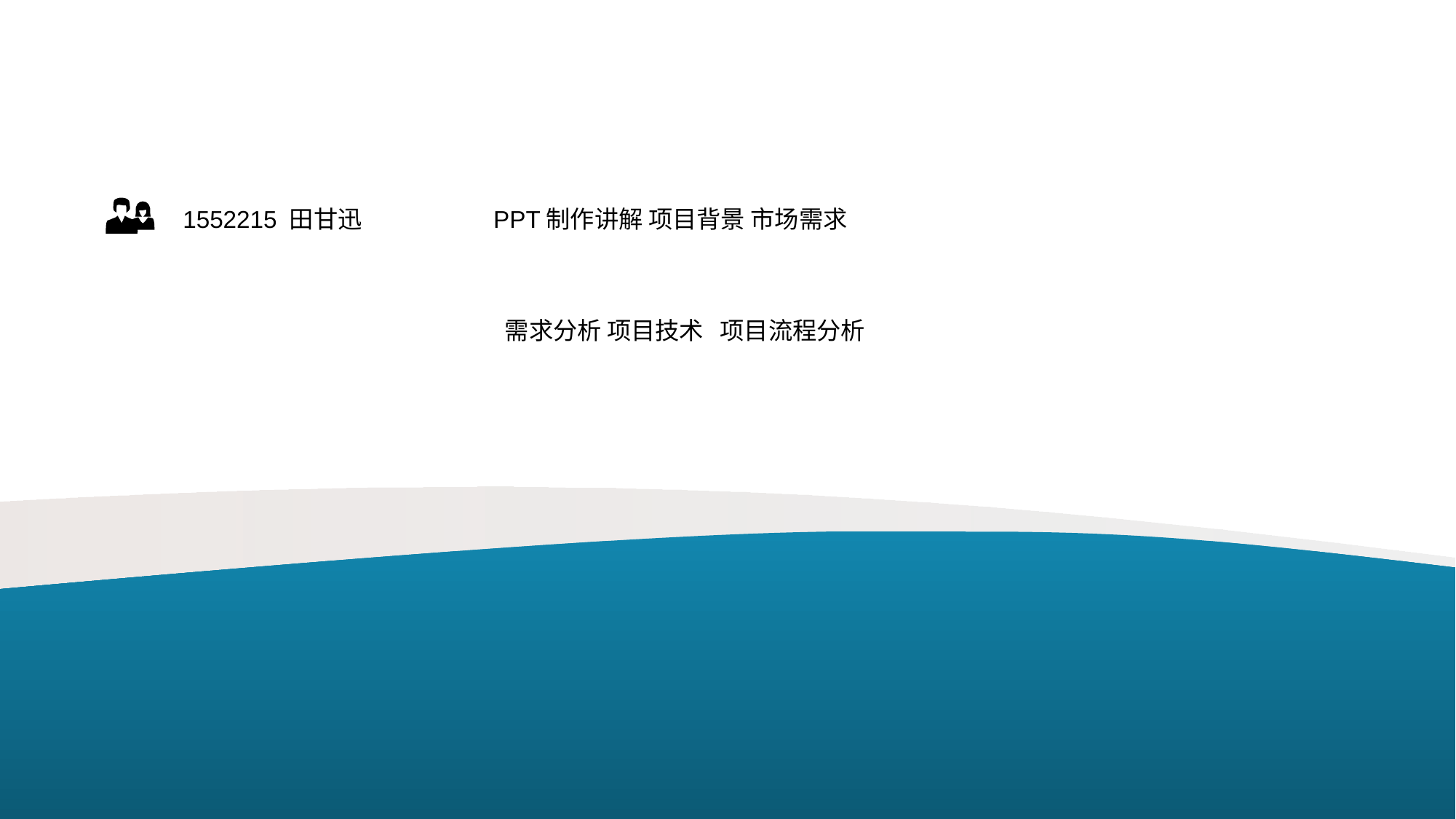

1552215 田甘迅                       PPT制作讲解 项目背景 市场需求

                 需求分析 项目技术   项目流程分析